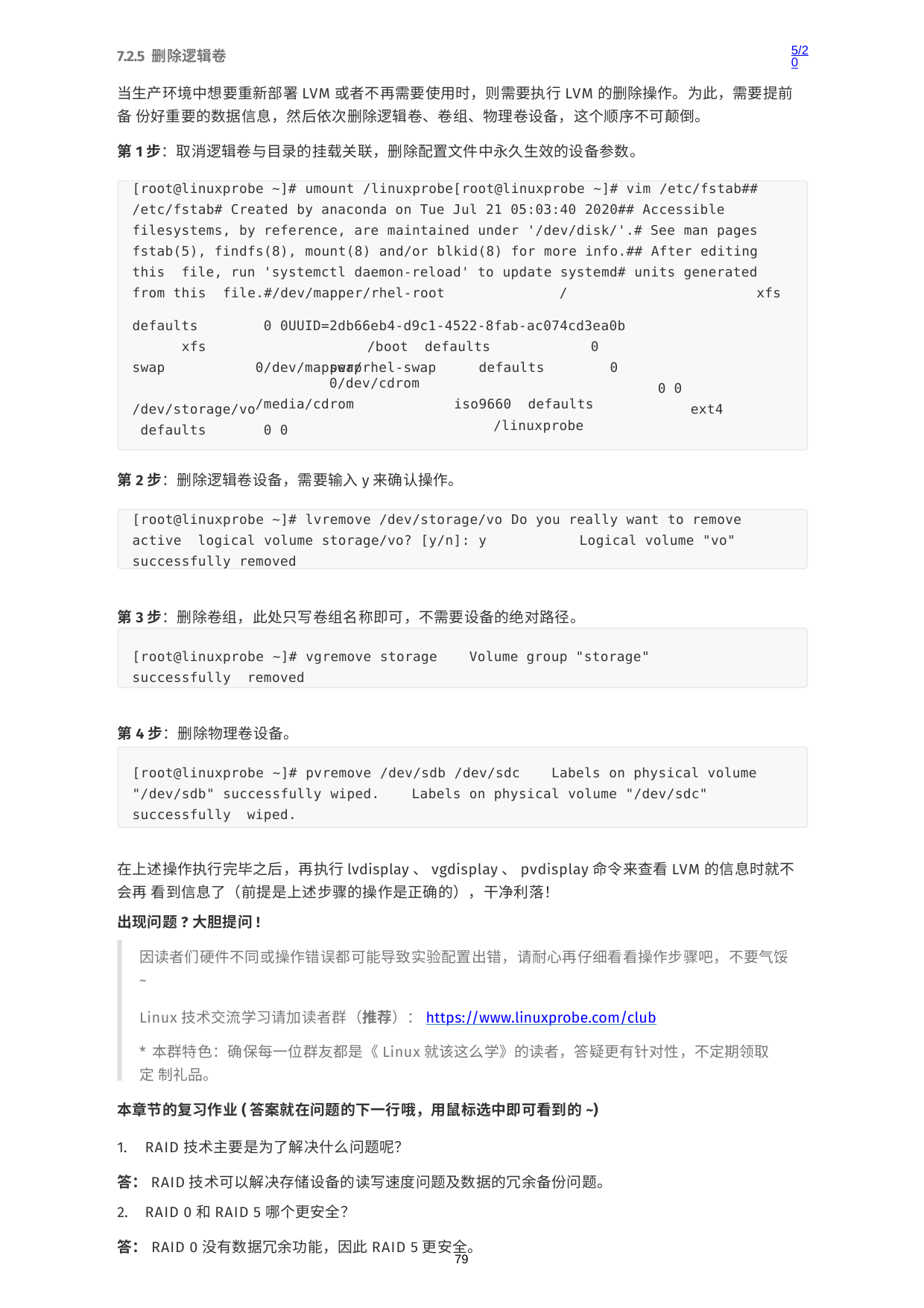

5/20
7.2.5 删除逻辑卷
当生产环境中想要重新部署LVM或者不再需要使用时，则需要执行LVM的删除操作。为此，需要提前备 份好重要的数据信息，然后依次删除逻辑卷、卷组、物理卷设备，这个顺序不可颠倒。
第1步：取消逻辑卷与目录的挂载关联，删除配置文件中永久生效的设备参数。

[root@linuxprobe ~]# umount /linuxprobe[root@linuxprobe ~]# vim /etc/fstab##
/etc/fstab# Created by anaconda on Tue Jul 21 05:03:40 2020## Accessible  filesystems, by reference, are maintained under '/dev/disk/'.# See man pages  fstab(5), findfs(8), mount(8) and/or blkid(8) for more info.## After editing this  file, run 'systemctl daemon-reload' to update systemd# units generated from this  file.#/dev/mapper/rhel-root	/	xfs

defaults
xfs
swap
0 0UUID=2db66eb4-d9c1-4522-8fab-ac074cd3ea0b	/boot  defaults	0 0/dev/mapper/rhel-swap
swap	defaults	0 0/dev/cdrom
/media/cdrom	iso9660	defaults
/linuxprobe
0 0
/dev/storage/vo  defaults
ext4
0 0
第2步：删除逻辑卷设备，需要输入y来确认操作。

[root@linuxprobe ~]# lvremove /dev/storage/vo Do you really want to remove active  logical volume storage/vo? [y/n]: y	Logical volume "vo" successfully removed

第3步：删除卷组，此处只写卷组名称即可，不需要设备的绝对路径。

[root@linuxprobe ~]# vgremove storage	Volume group "storage" successfully  removed

第4步：删除物理卷设备。

[root@linuxprobe ~]# pvremove /dev/sdb /dev/sdc	Labels on physical volume  "/dev/sdb" successfully wiped.	Labels on physical volume "/dev/sdc" successfully  wiped.

在上述操作执行完毕之后，再执行lvdisplay、vgdisplay、pvdisplay命令来查看LVM的信息时就不会再 看到信息了（前提是上述步骤的操作是正确的），干净利落！

出现问题?大胆提问!
因读者们硬件不同或操作错误都可能导致实验配置出错，请耐心再仔细看看操作步骤吧，不要气馁
~

Linux技术交流学习请加读者群（推荐）：https://www.linuxprobe.com/club
*本群特色：确保每一位群友都是《Linux就该这么学》的读者，答疑更有针对性，不定期领取定 制礼品。
本章节的复习作业(答案就在问题的下一行哦，用鼠标选中即可看到的~)

RAID技术主要是为了解决什么问题呢？
答：RAID技术可以解决存储设备的读写速度问题及数据的冗余备份问题。

RAID 0和RAID 5哪个更安全？
答：RAID 0没有数据冗余功能，因此RAID 5更安全。

79